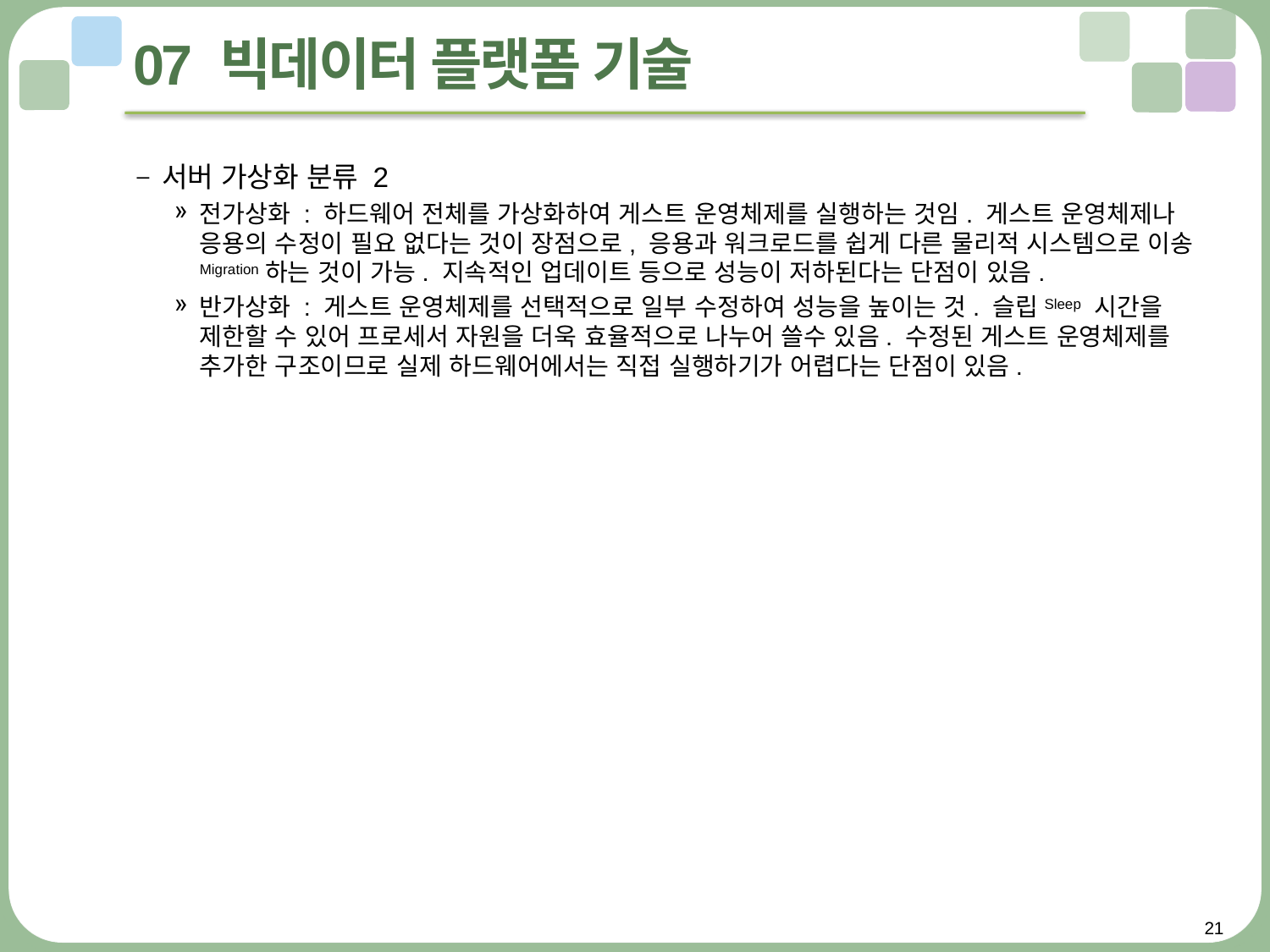

# 07 빅데이터 플랫폼 기술
서버 가상화 분류 2
전가상화 : 하드웨어 전체를 가상화하여 게스트 운영체제를 실행하는 것임. 게스트 운영체제나 응용의 수정이 필요 없다는 것이 장점으로, 응용과 워크로드를 쉽게 다른 물리적 시스템으로 이송Migration하는 것이 가능. 지속적인 업데이트 등으로 성능이 저하된다는 단점이 있음.
반가상화 : 게스트 운영체제를 선택적으로 일부 수정하여 성능을 높이는 것. 슬립Sleep 시간을 제한할 수 있어 프로세서 자원을 더욱 효율적으로 나누어 쓸수 있음. 수정된 게스트 운영체제를 추가한 구조이므로 실제 하드웨어에서는 직접 실행하기가 어렵다는 단점이 있음.